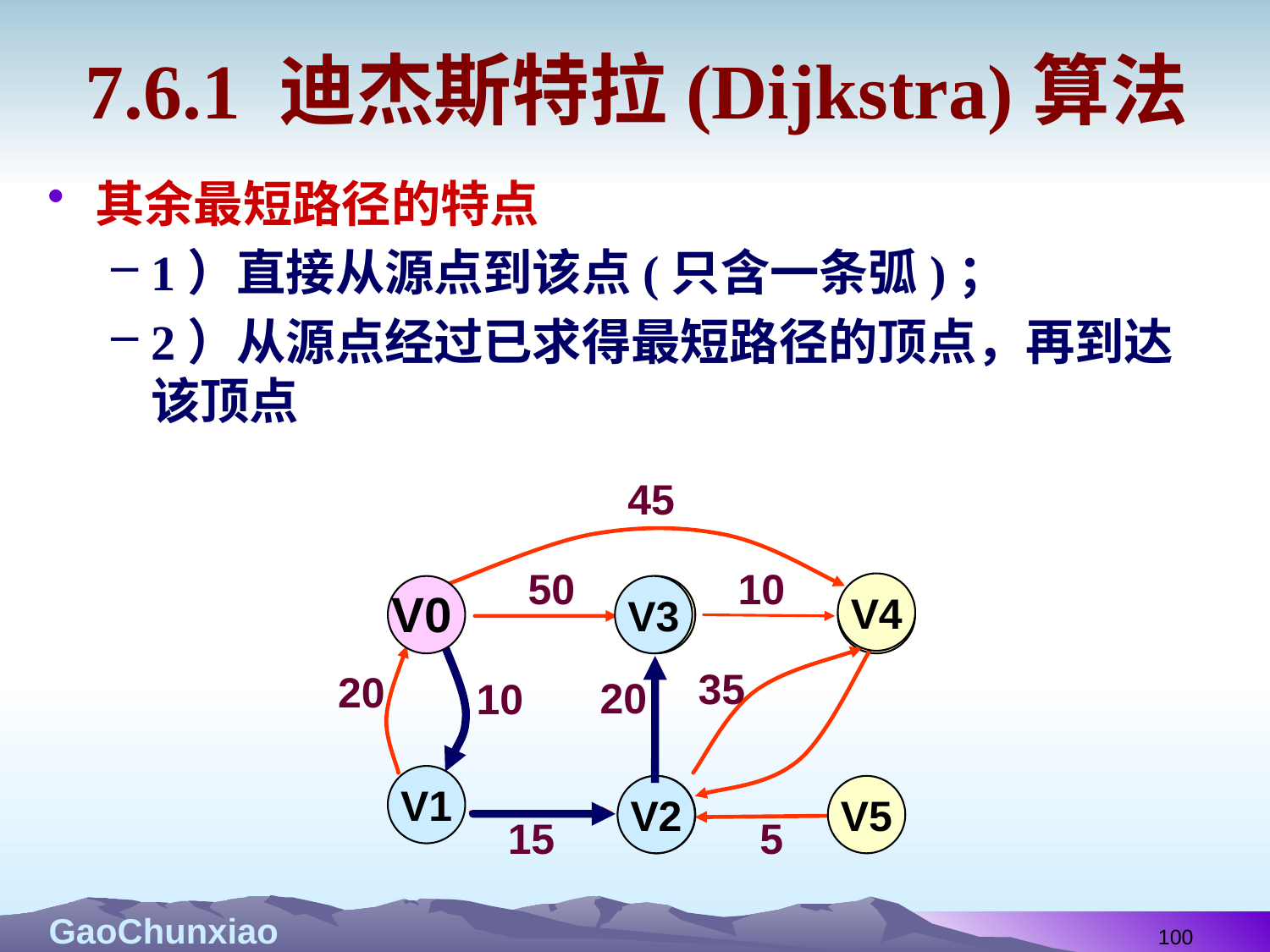

# 7.6.1 迪杰斯特拉(Dijkstra)算法
其余最短路径的特点
1）直接从源点到该点(只含一条弧)；
2）从源点经过已求得最短路径的顶点，再到达该顶点

45

50
10
V4

V3
V2

 V0

35

20
20
10
V1
V2
V3
V5
15
5

100